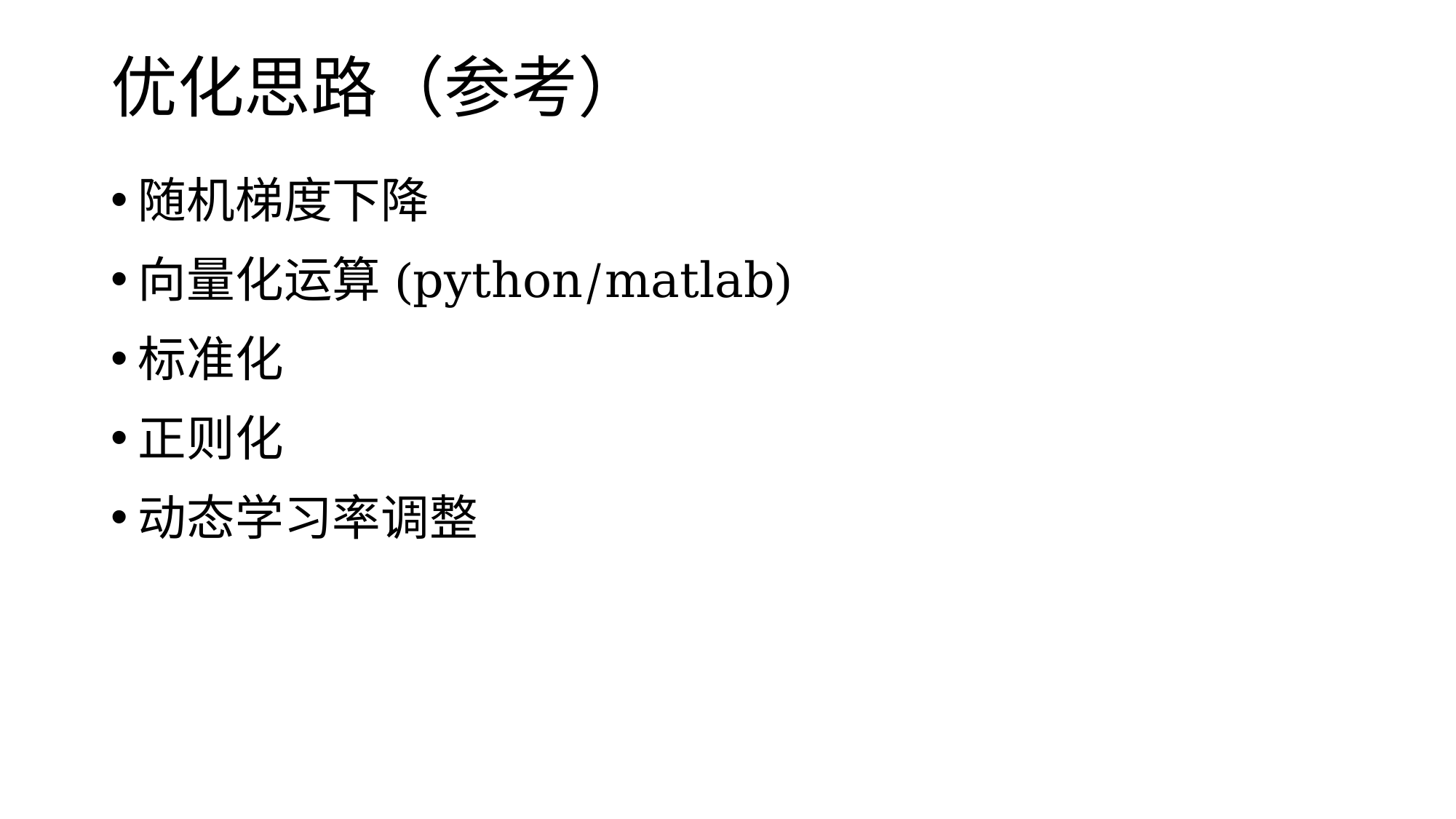

# 优化思路（参考）
随机梯度下降
向量化运算(python/matlab)
标准化
正则化
动态学习率调整